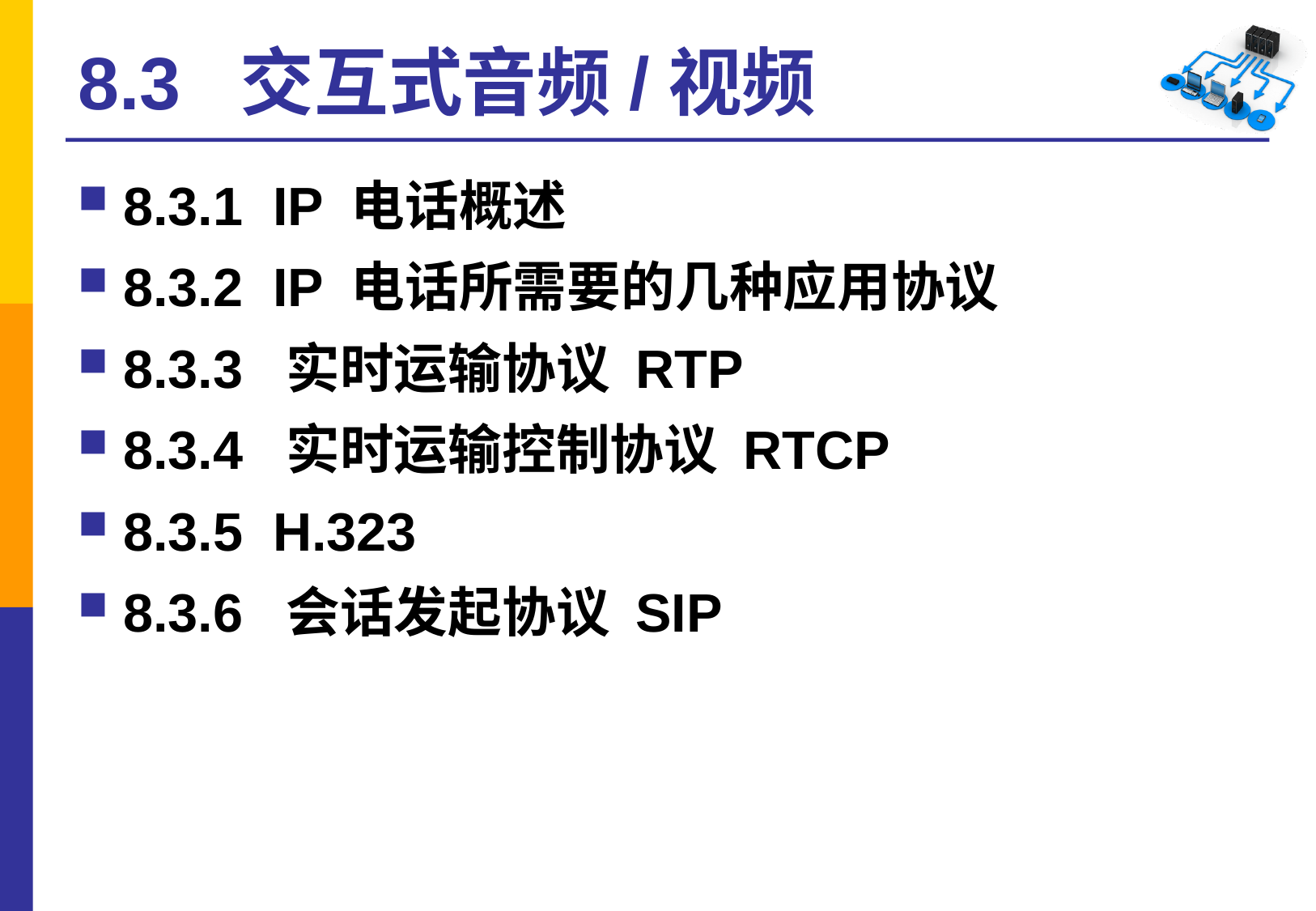

# 8.3  交互式音频/视频
8.3.1  IP 电话概述
8.3.2  IP 电话所需要的几种应用协议
8.3.3  实时运输协议 RTP
8.3.4  实时运输控制协议 RTCP
8.3.5  H.323
8.3.6  会话发起协议 SIP